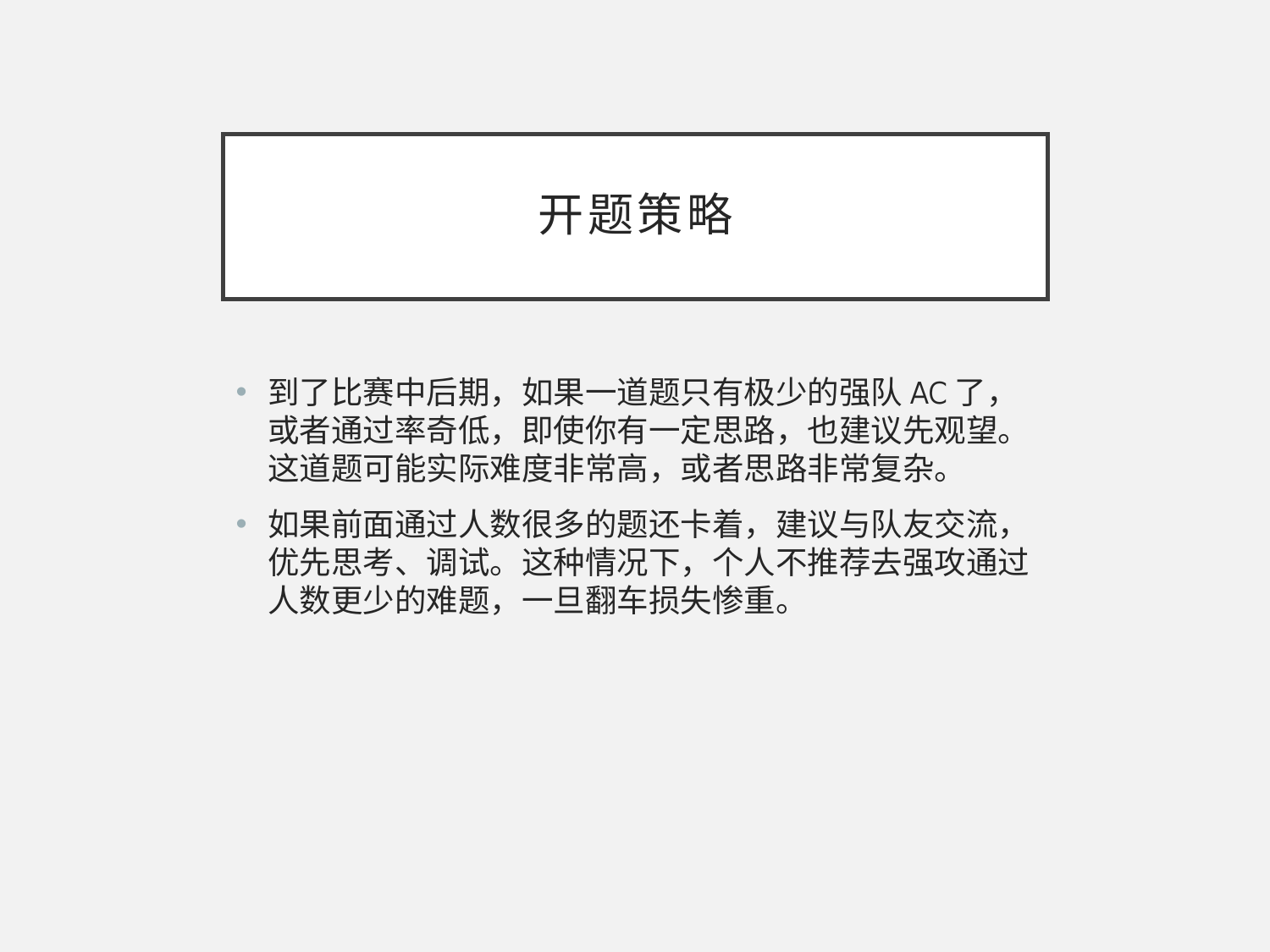

# 开题策略
到了比赛中后期，如果一道题只有极少的强队AC了，或者通过率奇低，即使你有一定思路，也建议先观望。这道题可能实际难度非常高，或者思路非常复杂。
如果前面通过人数很多的题还卡着，建议与队友交流，优先思考、调试。这种情况下，个人不推荐去强攻通过人数更少的难题，一旦翻车损失惨重。